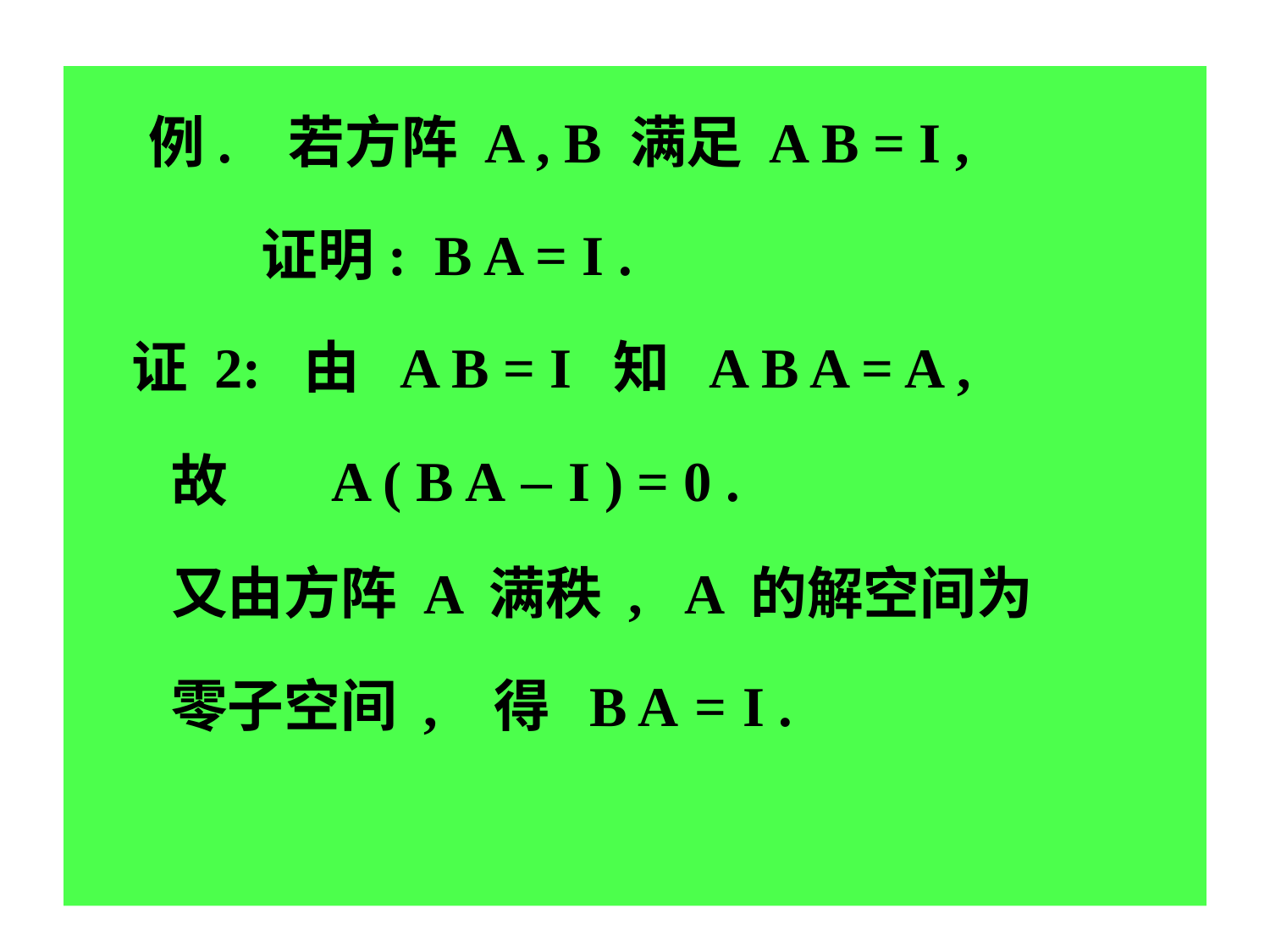

例.   若方阵 A , B 满足 A B = I ,
         证明:  B A = I .
证 2:  由  A B = I  知  A B A = A ,
  故       A ( B A – I ) = 0 .
  又由方阵 A 满秩 ,   A 的解空间为
  零子空间 ,   得  B A = I .